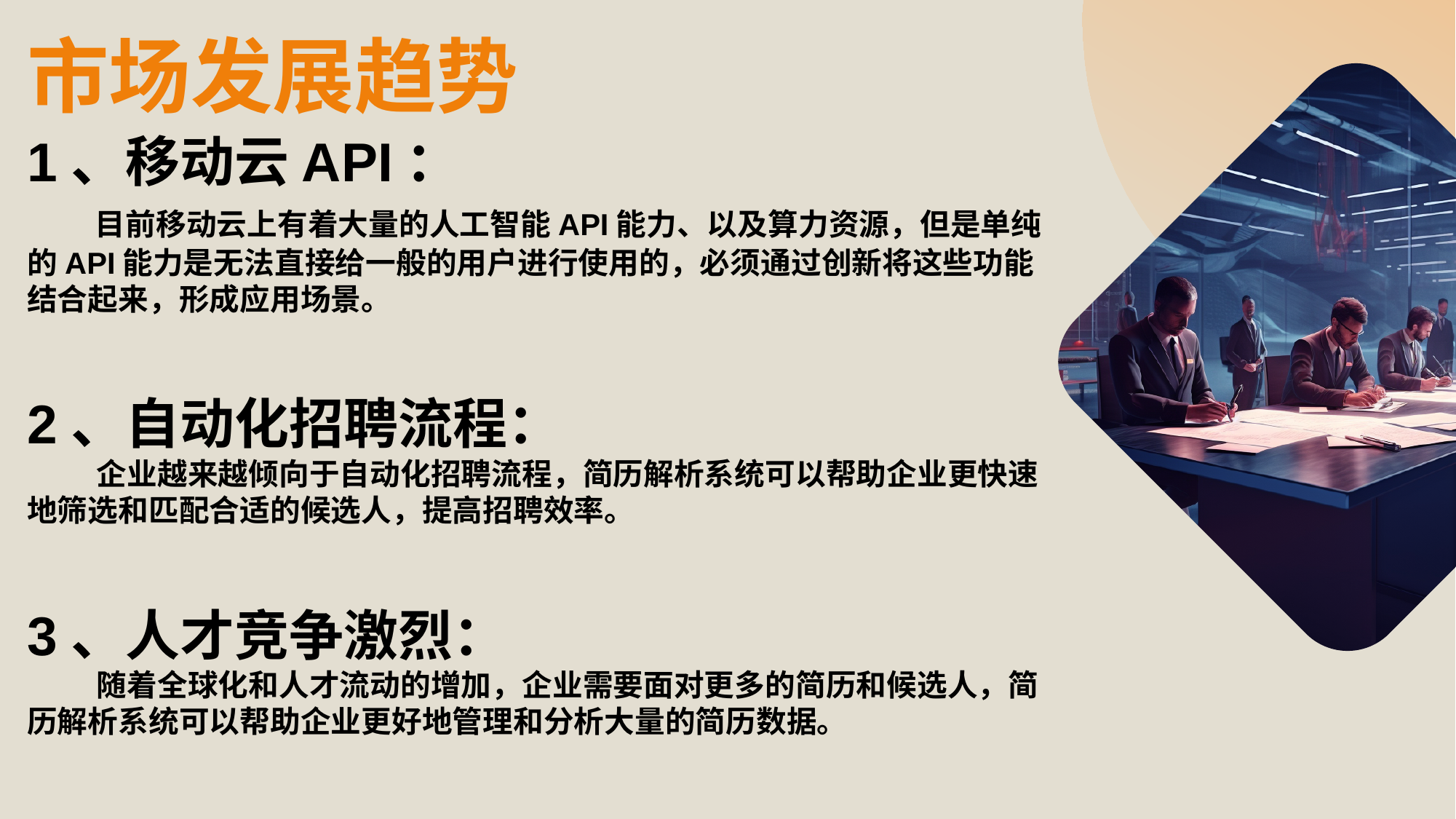

市场发展趋势
1、移动云API：
      目前移动云上有着大量的人工智能API能力、以及算力资源，但是单纯的API能力是无法直接给一般的用户进行使用的，必须通过创新将这些功能结合起来，形成应用场景。

2、自动化招聘流程：
         企业越来越倾向于自动化招聘流程，简历解析系统可以帮助企业更快速地筛选和匹配合适的候选人，提高招聘效率。

3、人才竞争激烈：
         随着全球化和人才流动的增加，企业需要面对更多的简历和候选人，简历解析系统可以帮助企业更好地管理和分析大量的简历数据。